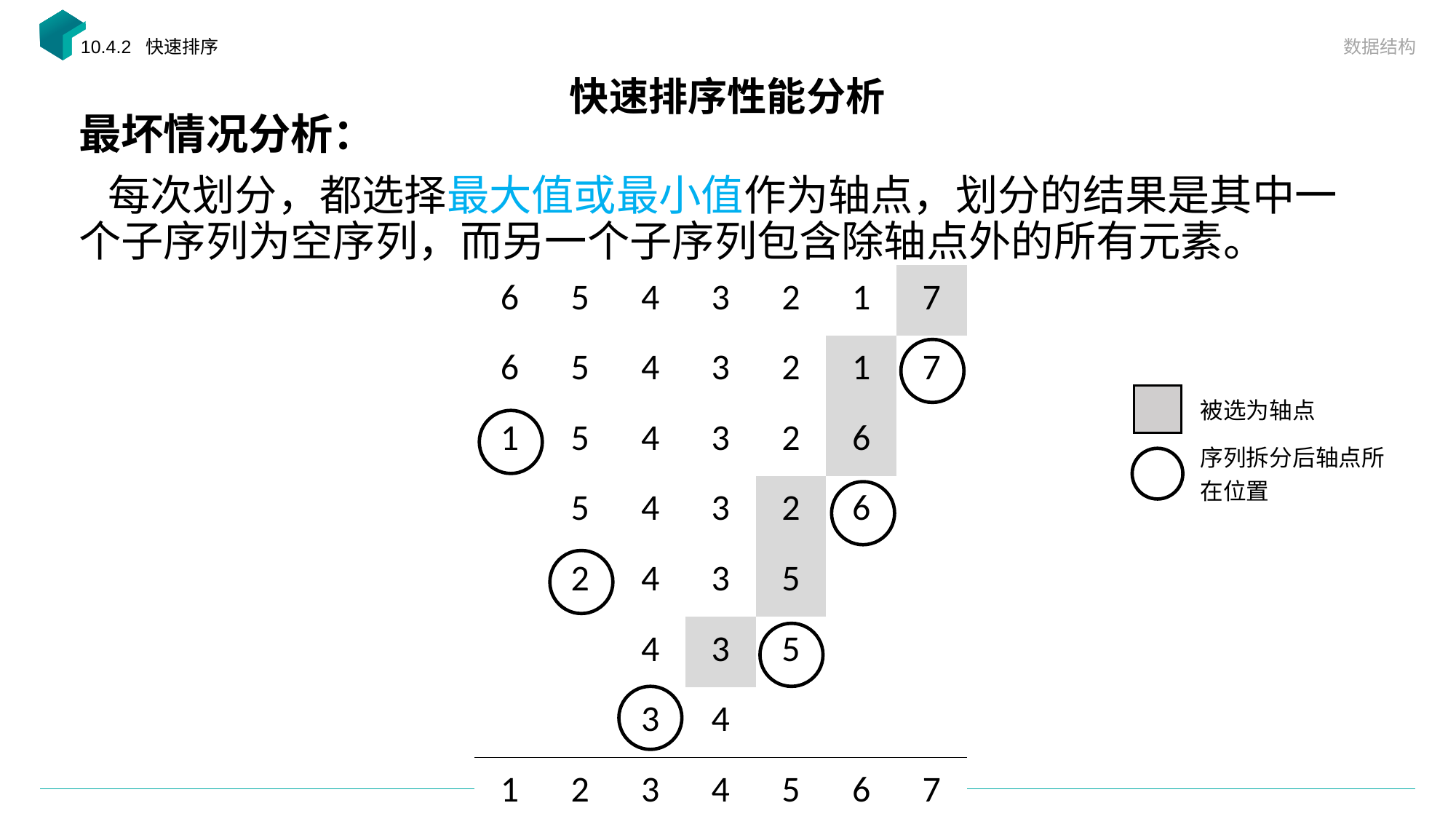

数据结构
10.4.2  快速排序
# 快速排序性能分析
最坏情况分析：
  每次划分，都选择最大值或最小值作为轴点，划分的结果是其中一个子序列为空序列，而另一个子序列包含除轴点外的所有元素。
| 6 | 5 | 4 | 3 | 2 | 1 | 7 |
| --- | --- | --- | --- | --- | --- | --- |
| 6 | 5 | 4 | 3 | 2 | 1 | 7 |
| 1 | 5 | 4 | 3 | 2 | 6 |  |
|  | 5 | 4 | 3 | 2 | 6 |  |
|  | 2 | 4 | 3 | 5 |  |  |
|  |  | 4 | 3 | 5 |  |  |
|  |  | 3 | 4 |  |  |  |
| 1 | 2 | 3 | 4 | 5 | 6 | 7 |

被选为轴点
序列拆分后轴点所在位置